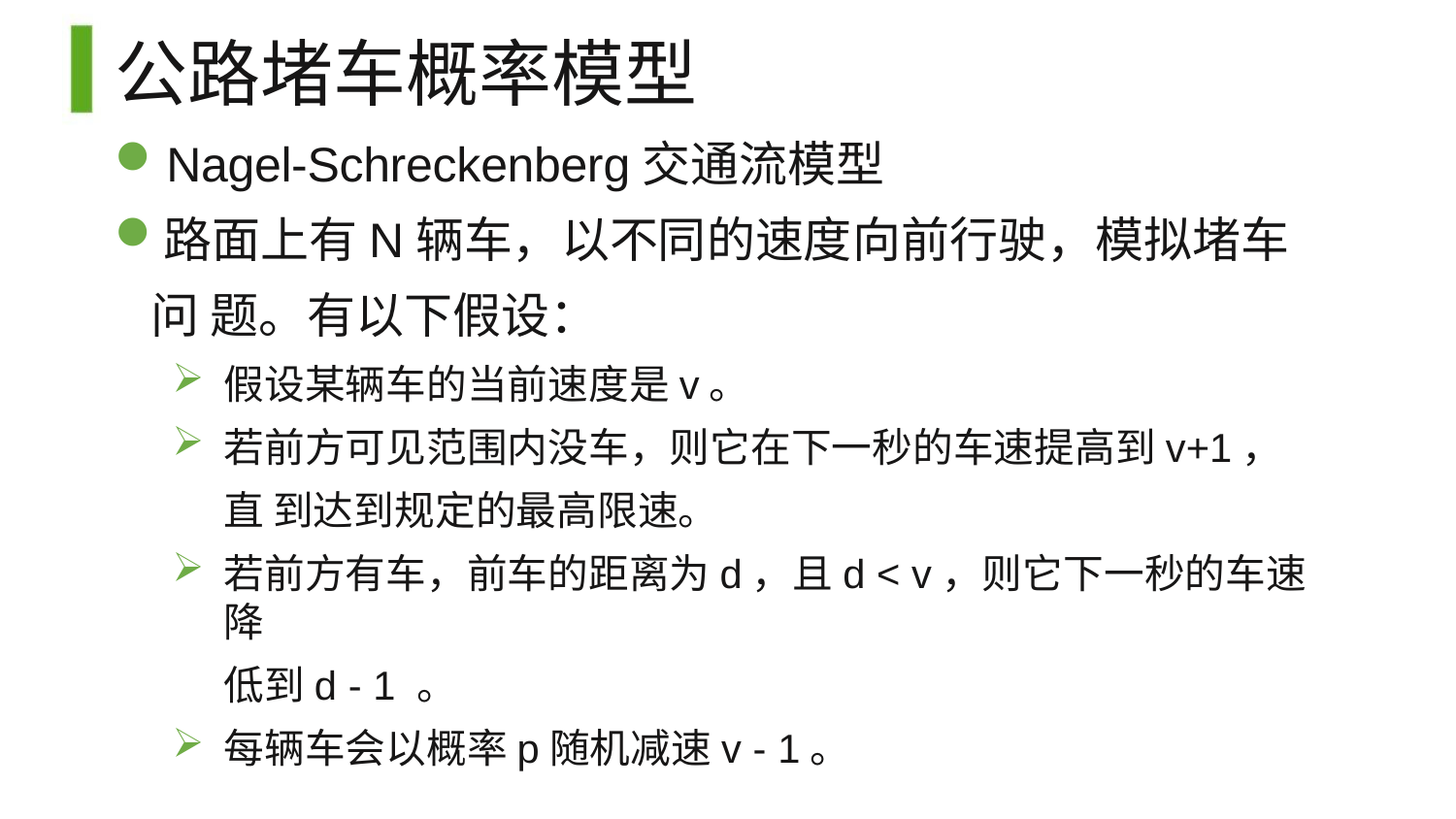

# 公路堵车概率模型
Nagel-Schreckenberg交通流模型
路面上有N辆车，以不同的速度向前行驶，模拟堵车问 题。有以下假设：
假设某辆车的当前速度是v。
若前方可见范围内没车，则它在下一秒的车速提高到v+1，直 到达到规定的最高限速。
若前方有车，前车的距离为d，且d < v，则它下一秒的车速降
低到d - 1 。
每辆车会以概率p随机减速v - 1。